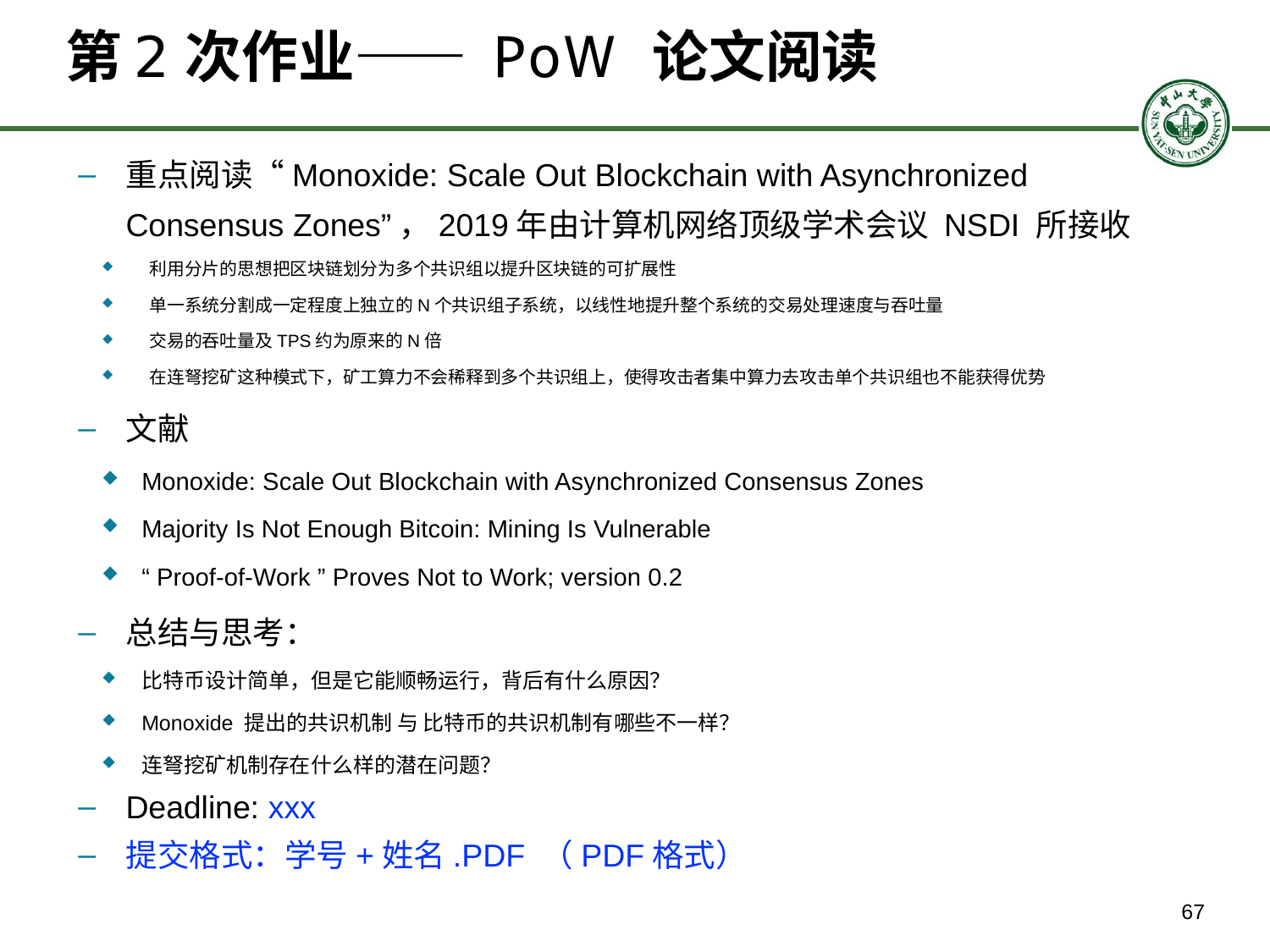

# 第2次作业—— PoW 论文阅读
重点阅读“Monoxide: Scale Out Blockchain with Asynchronized Consensus Zones”，2019年由计算机网络顶级学术会议 NSDI 所接收
 利用分片的思想把区块链划分为多个共识组以提升区块链的可扩展性
 单一系统分割成一定程度上独立的N个共识组子系统，以线性地提升整个系统的交易处理速度与吞吐量
 交易的吞吐量及TPS约为原来的N倍
 在连弩挖矿这种模式下，矿工算力不会稀释到多个共识组上，使得攻击者集中算力去攻击单个共识组也不能获得优势
文献
Monoxide: Scale Out Blockchain with Asynchronized Consensus Zones
Majority Is Not Enough Bitcoin: Mining Is Vulnerable
“ Proof-of-Work ” Proves Not to Work; version 0.2
总结与思考：
比特币设计简单，但是它能顺畅运行，背后有什么原因？
Monoxide 提出的共识机制 与 比特币的共识机制有哪些不一样？
连弩挖矿机制存在什么样的潜在问题？
Deadline: xxx
提交格式：学号+姓名.PDF （PDF格式）